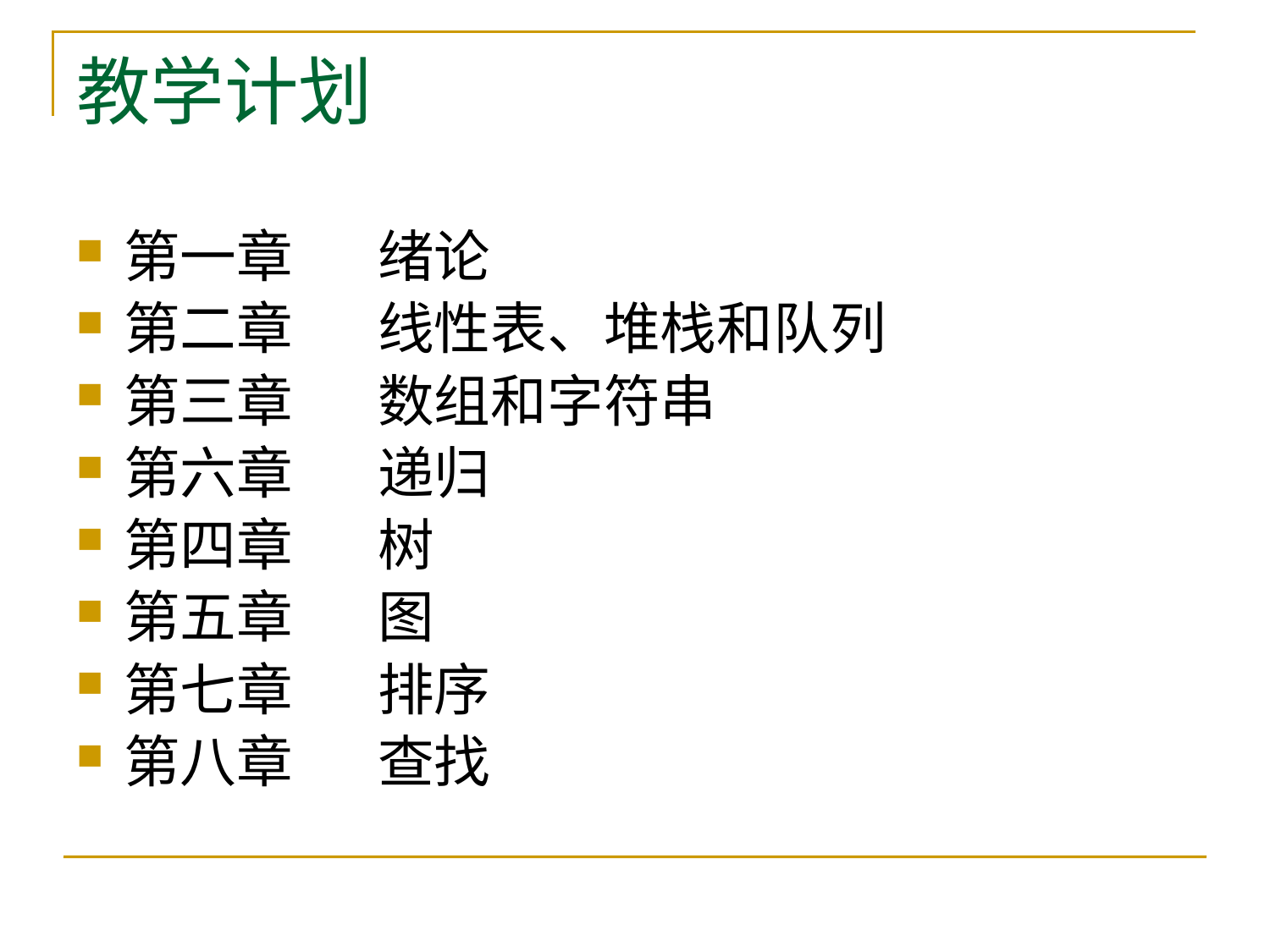

# 教学计划
第一章	绪论
第二章	线性表、堆栈和队列
第三章	数组和字符串
第六章	递归
第四章	树
第五章	图
第七章	排序
第八章	查找